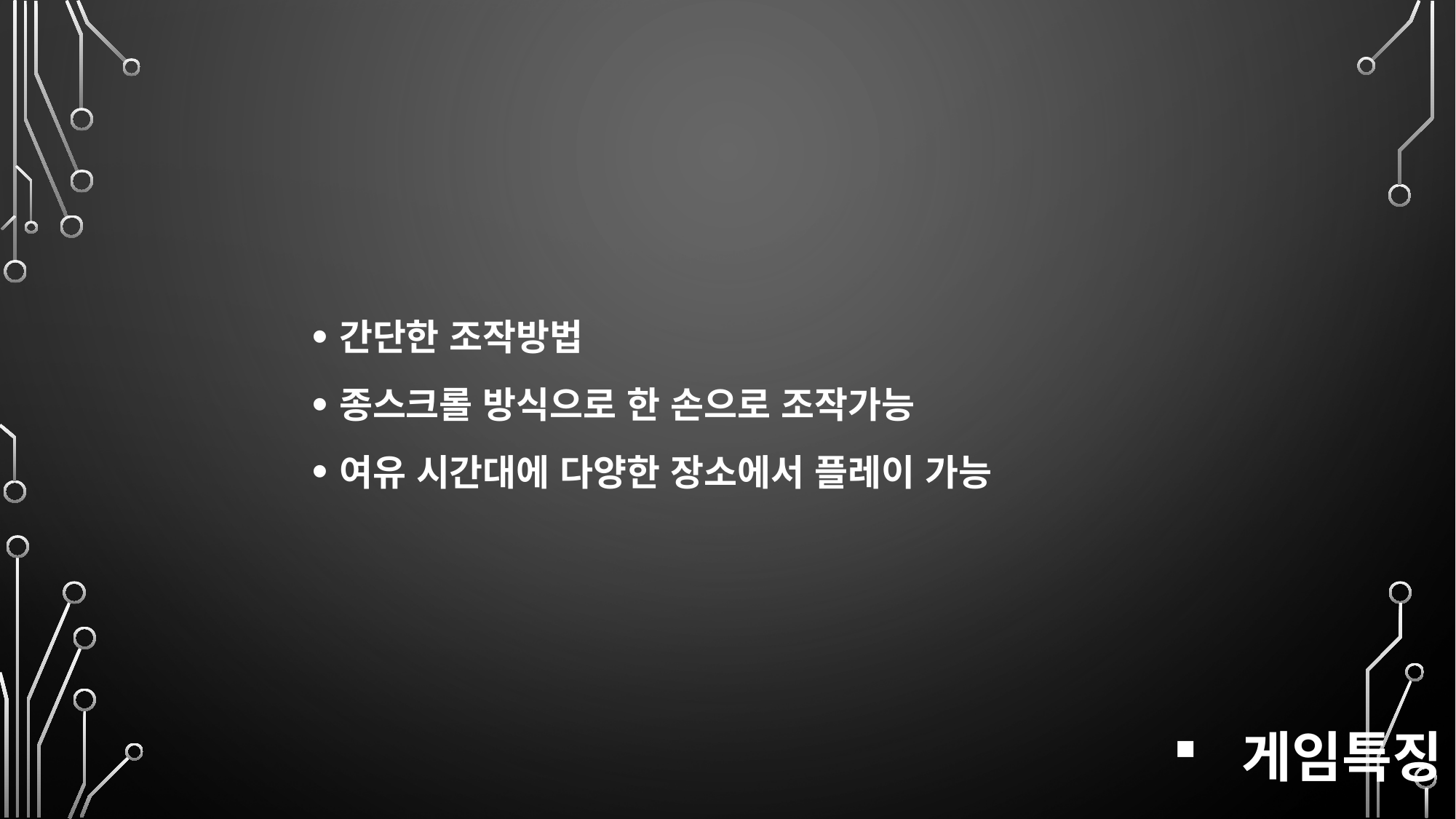

간단한 조작방법
종스크롤 방식으로 한 손으로 조작가능
여유 시간대에 다양한 장소에서 플레이 가능
# 게임특징